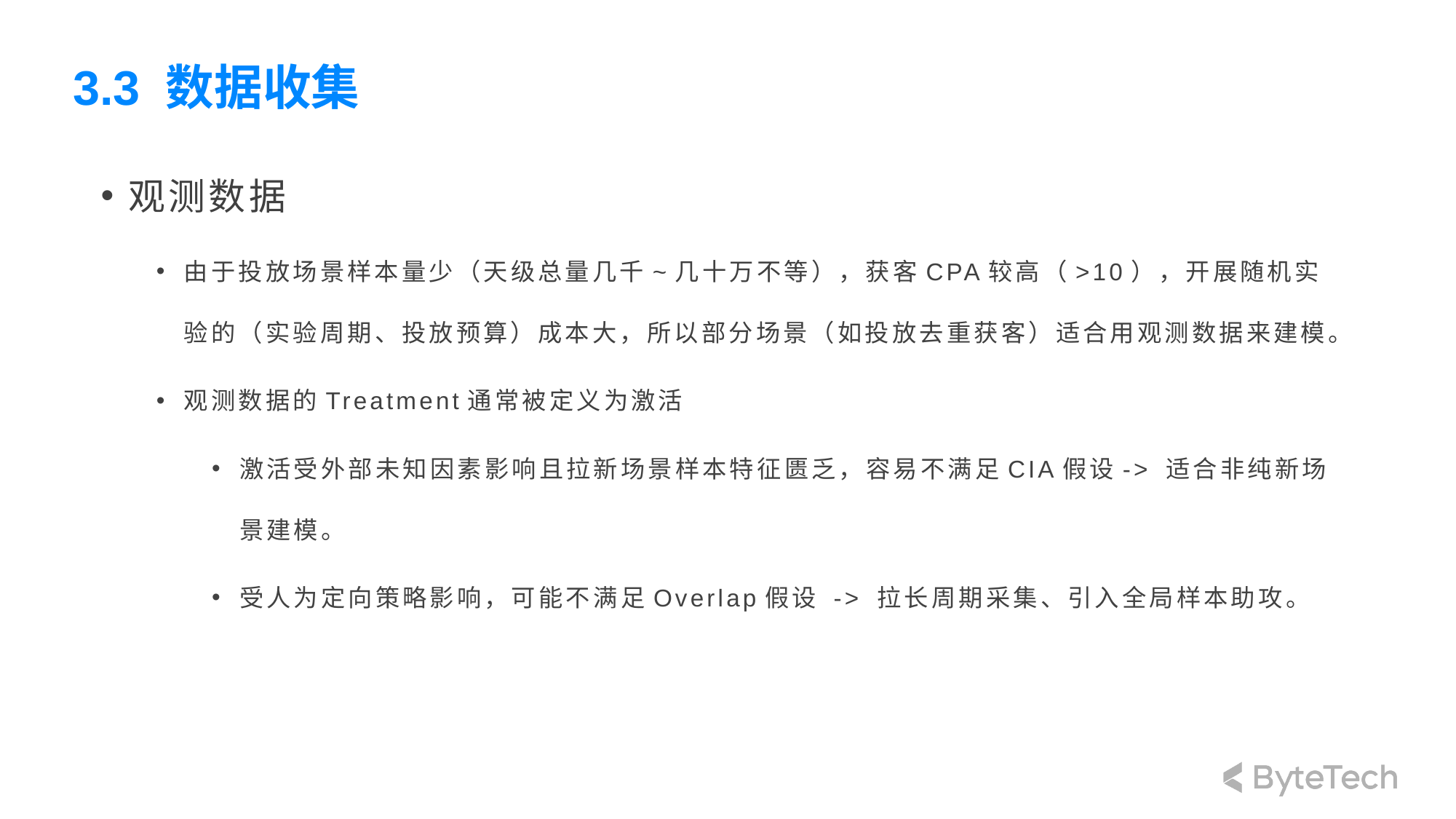

# 3.3 数据收集
观测数据
由于投放场景样本量少（天级总量几千~几十万不等），获客CPA较高（>10），开展随机实验的（实验周期、投放预算）成本大，所以部分场景（如投放去重获客）适合用观测数据来建模。
观测数据的Treatment通常被定义为激活
激活受外部未知因素影响且拉新场景样本特征匮乏，容易不满足CIA假设-> 适合非纯新场景建模。
受人为定向策略影响，可能不满足Overlap假设 -> 拉长周期采集、引入全局样本助攻。